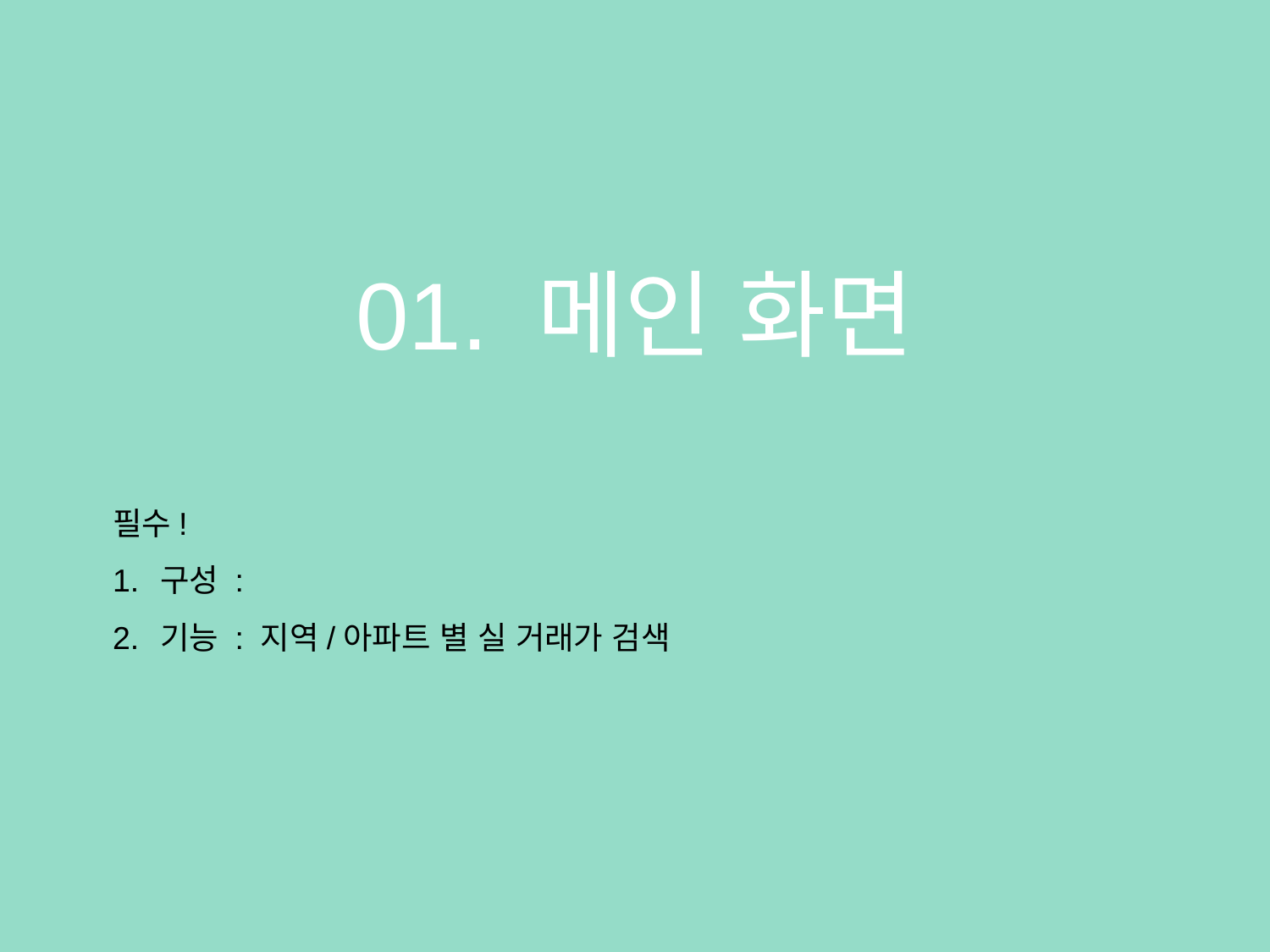

01. 메인 화면
필수!
구성 :
기능 : 지역/아파트 별 실 거래가 검색